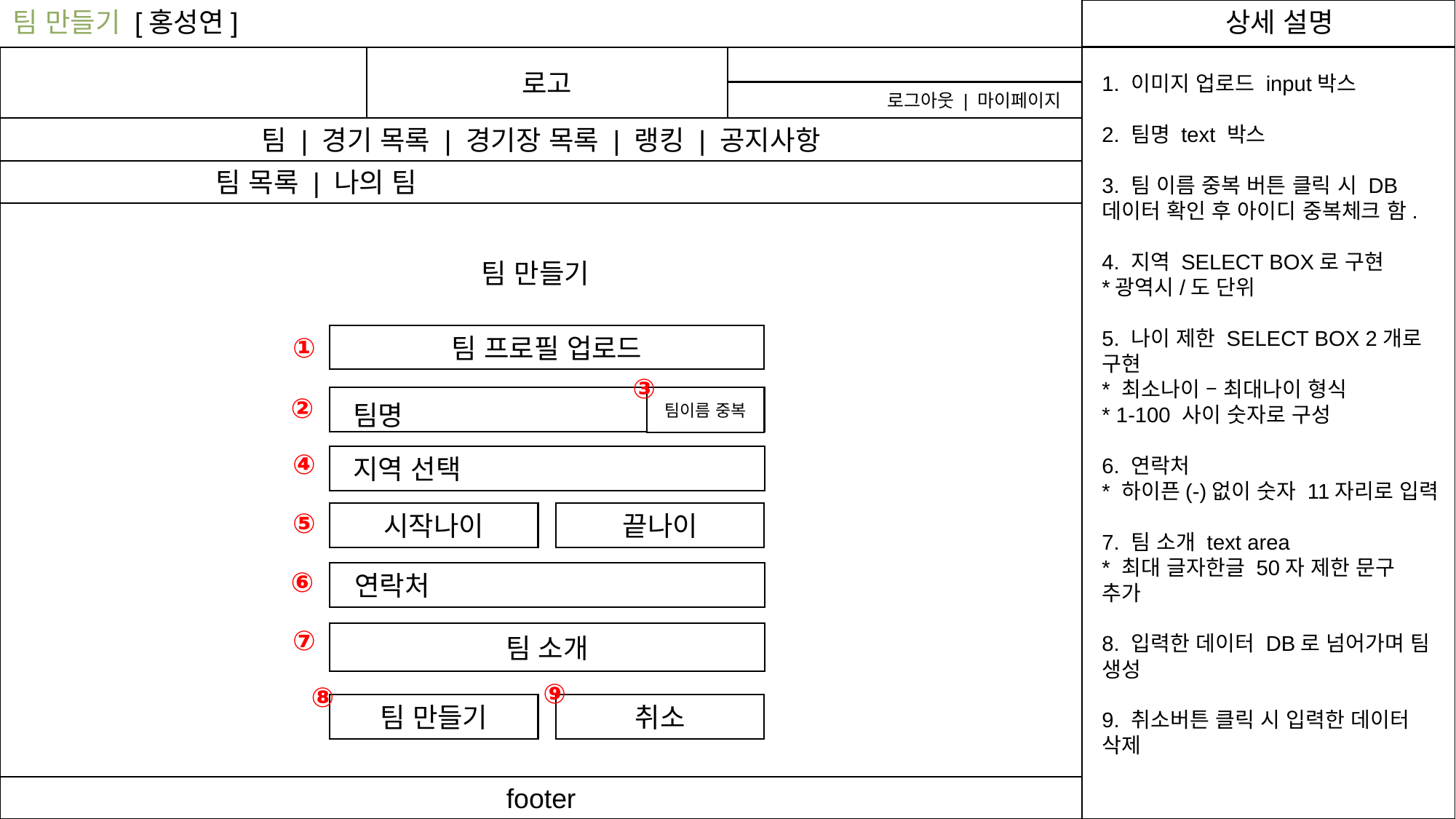

팀 만들기 [홍성연]

상세 설명

로고

1. 이미지 업로드 input박스

2. 팀명 text 박스

3. 팀 이름 중복 버튼 클릭 시 DB데이터 확인 후 아이디 중복체크 함.

4. 지역 SELECT BOX로 구현
*광역시/도 단위

5. 나이 제한 SELECT BOX 2개로 구현
* 최소나이 – 최대나이 형식
* 1-100 사이 숫자로 구성

6. 연락처
* 하이픈(-)없이 숫자 11자리로 입력

7. 팀 소개 text area
* 최대 글자한글 50자 제한 문구 추가

8. 입력한 데이터 DB로 넘어가며 팀 생성

9. 취소버튼 클릭 시 입력한 데이터 삭제
로그아웃 | 마이페이지
팀 | 경기 목록 | 경기장 목록 | 랭킹 | 공지사항

                          팀 목록 | 나의 팀
팀 만들기
①
팀 프로필 업로드
③
②

팀이름 중복
팀명
④

지역 선택
⑤
끝나이
시작나이
⑥
 연락처
⑦
팀 소개
⑨
⑧
취소
팀 만들기
footer